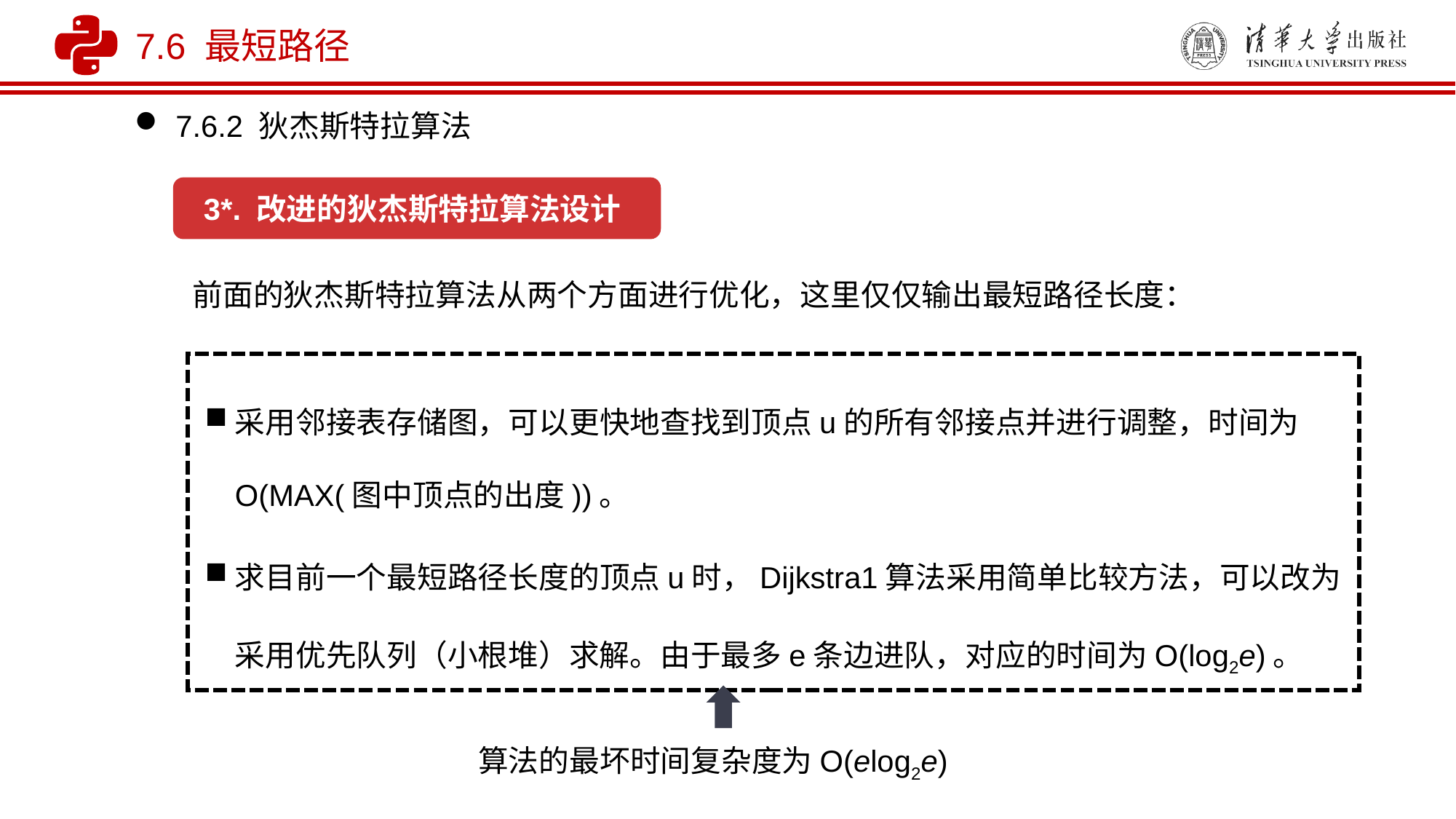

7.6 最短路径
7.6.2 狄杰斯特拉算法

3*. 改进的狄杰斯特拉算法设计
前面的狄杰斯特拉算法从两个方面进行优化，这里仅仅输出最短路径长度：
采用邻接表存储图，可以更快地查找到顶点u的所有邻接点并进行调整，时间为O(MAX(图中顶点的出度))。
求目前一个最短路径长度的顶点u时，Dijkstra1算法采用简单比较方法，可以改为采用优先队列（小根堆）求解。由于最多e条边进队，对应的时间为O(log2e)。

算法的最坏时间复杂度为O(elog2e)